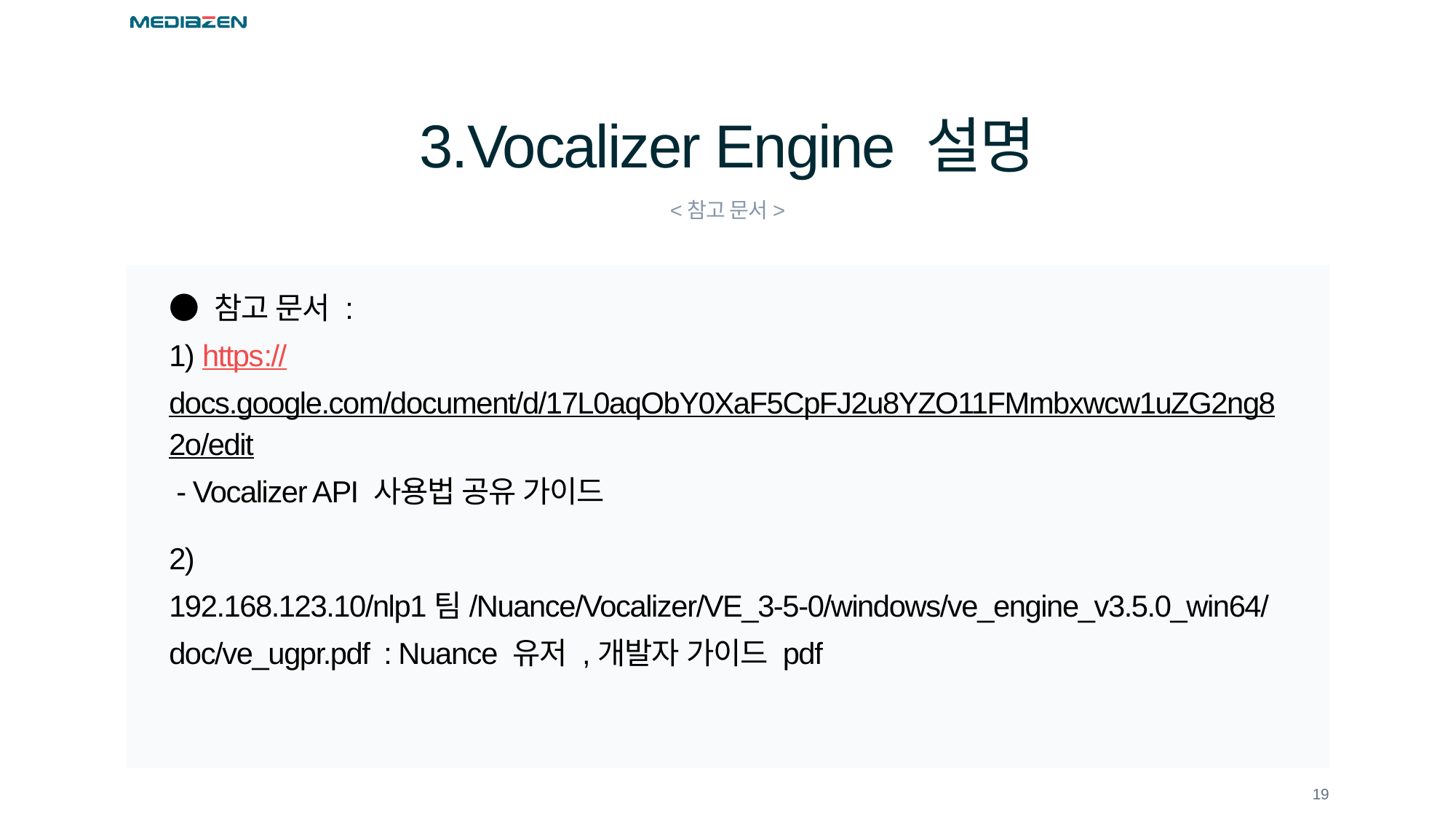

# 3.Vocalizer Engine 설명
<참고 문서>
● 참고 문서 :
1) https://docs.google.com/document/d/17L0aqObY0XaF5CpFJ2u8YZO11FMmbxwcw1uZG2ng82o/edit - Vocalizer API 사용법 공유 가이드
2) 192.168.123.10/nlp1팀/Nuance/Vocalizer/VE_3-5-0/windows/ve_engine_v3.5.0_win64/doc/ve_ugpr.pdf  : Nuance 유저 ,개발자 가이드 pdf

19